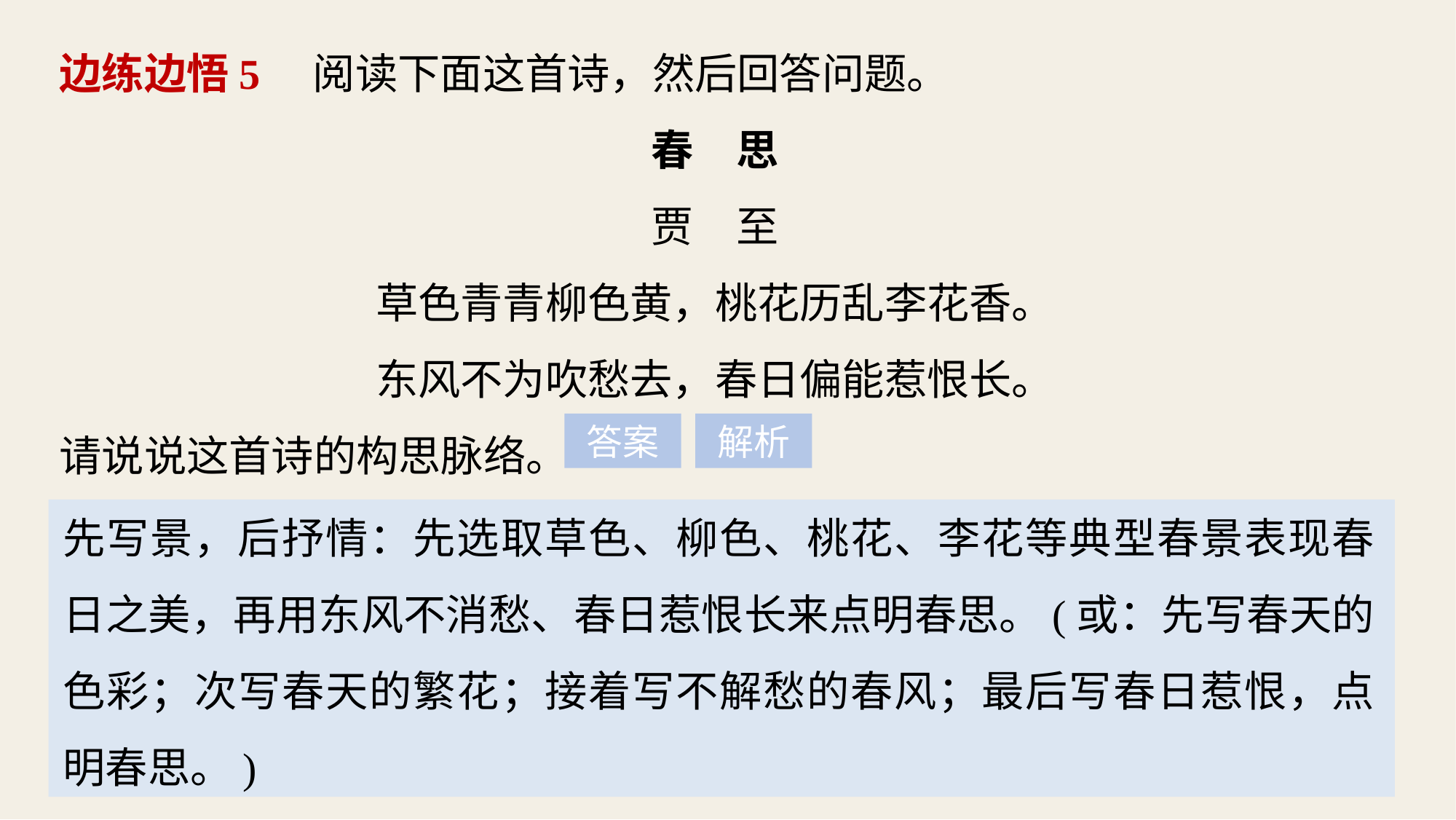

边练边悟5　阅读下面这首诗，然后回答问题。
春　思
贾　至
草色青青柳色黄，桃花历乱李花香。
东风不为吹愁去，春日偏能惹恨长。
请说说这首诗的构思脉络。
解析
答案
先写景，后抒情：先选取草色、柳色、桃花、李花等典型春景表现春日之美，再用东风不消愁、春日惹恨长来点明春思。(或：先写春天的色彩；次写春天的繁花；接着写不解愁的春风；最后写春日惹恨，点明春思。)